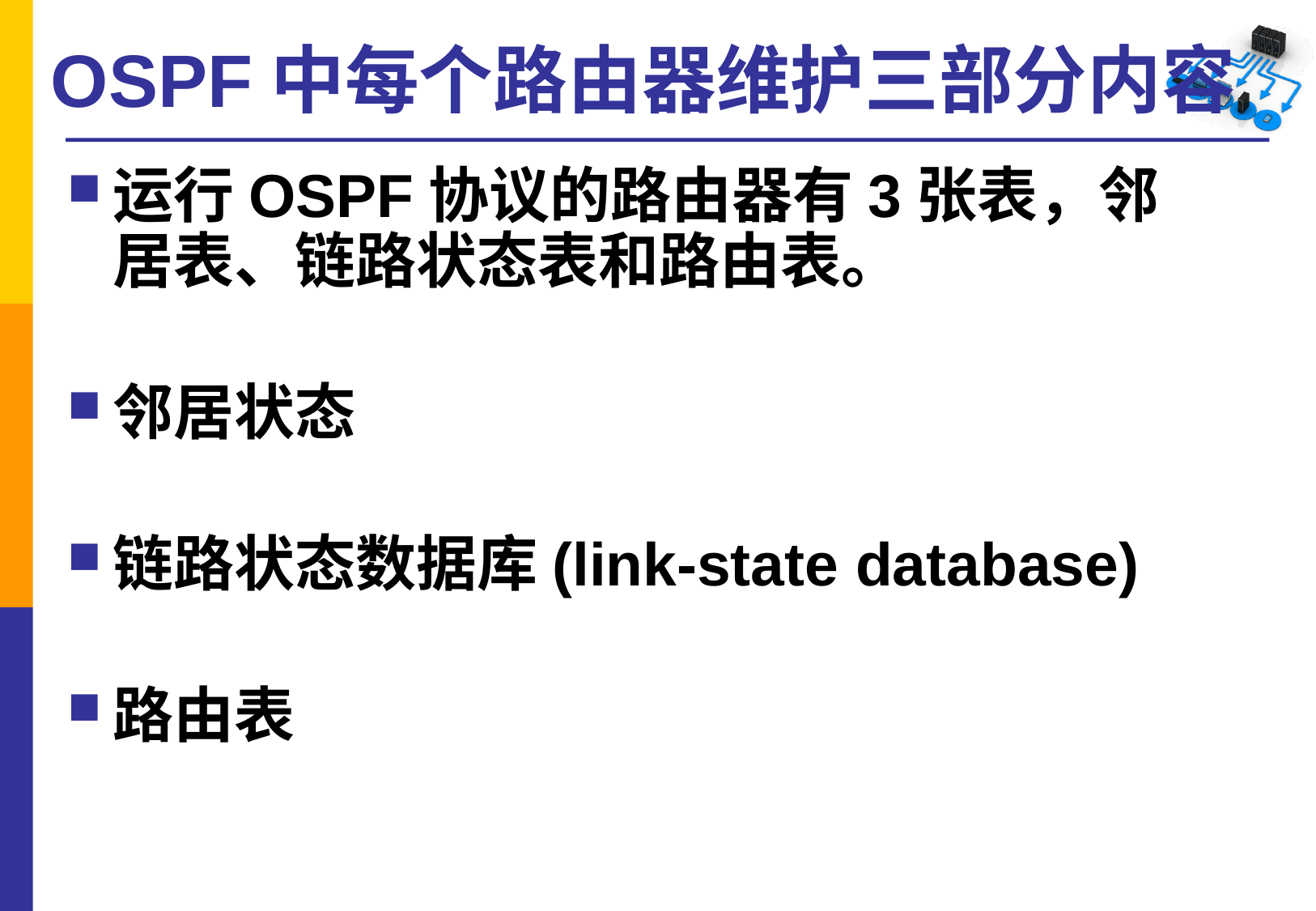

# OSPF中每个路由器维护三部分内容
运行OSPF协议的路由器有3张表，邻居表、链路状态表和路由表。

邻居状态

链路状态数据库(link-state database)

路由表